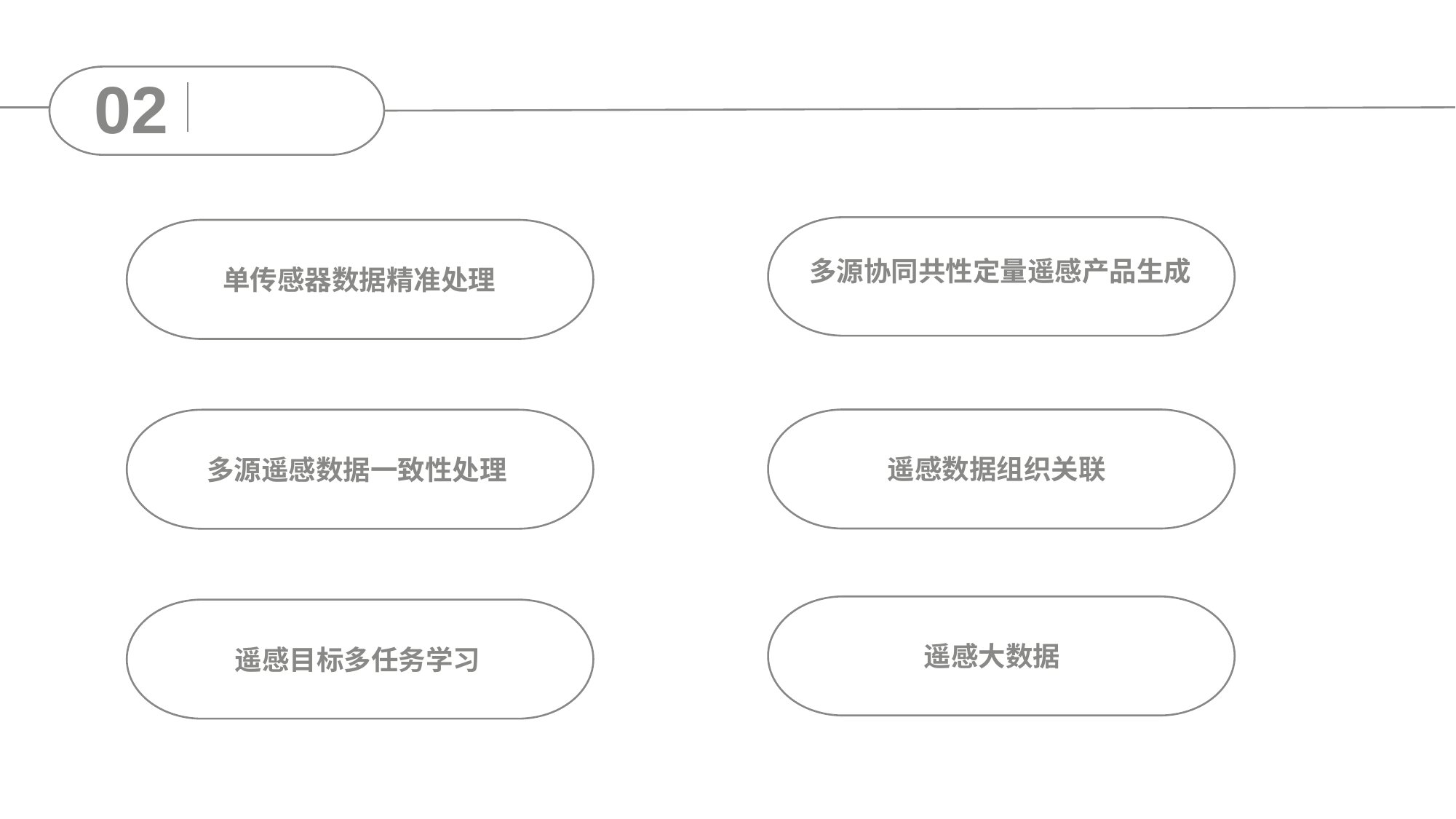

02

多源协同共性定量遥感产品生成

单传感器数据精准处理

遥感数据组织关联

多源遥感数据一致性处理

遥感大数据

遥感目标多任务学习